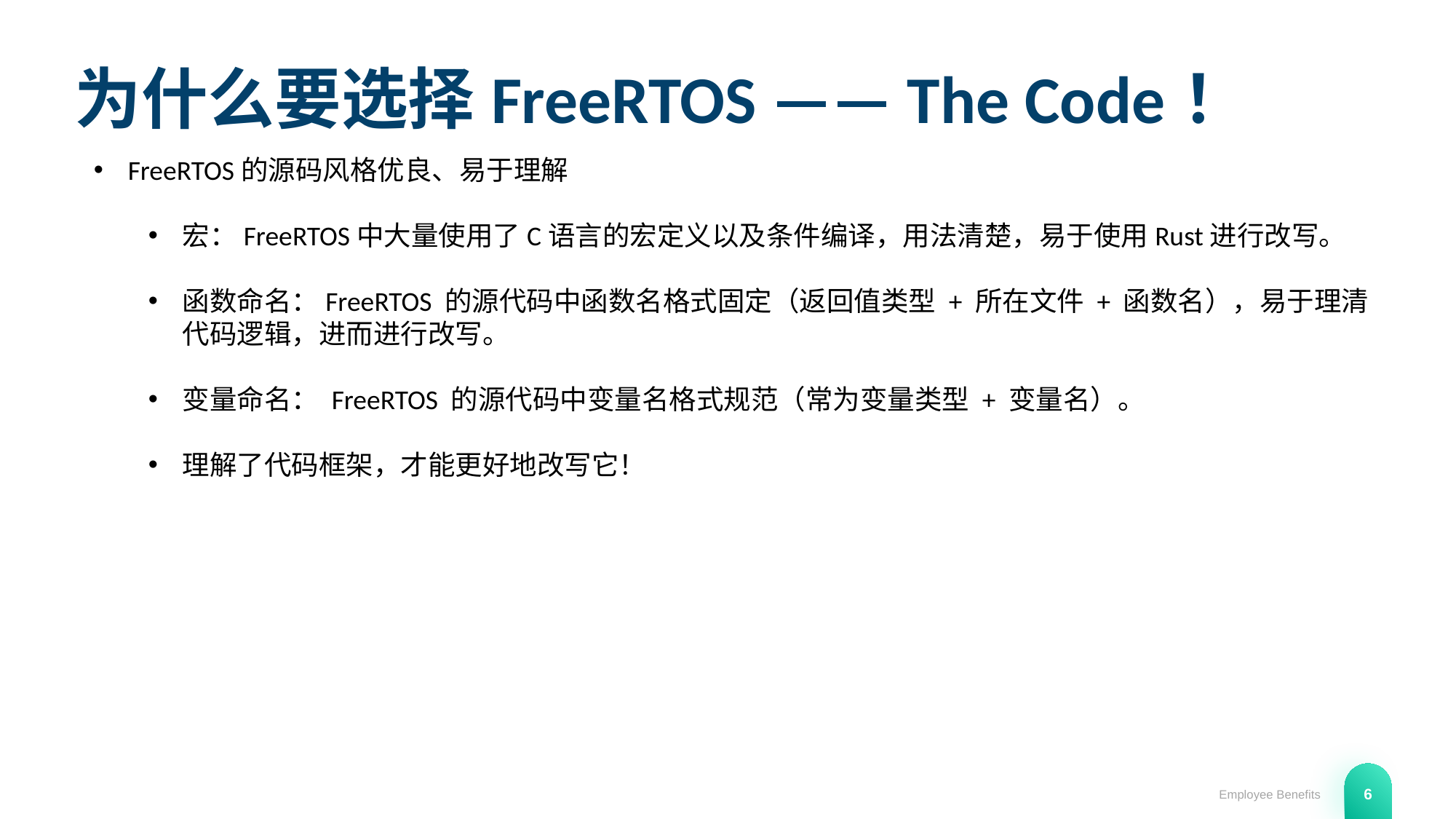

# 为什么要选择FreeRTOS —— The Code！
FreeRTOS的源码风格优良、易于理解

宏：FreeRTOS中大量使用了C语言的宏定义以及条件编译，用法清楚，易于使用Rust进行改写。

函数命名：FreeRTOS 的源代码中函数名格式固定（返回值类型 + 所在文件 + 函数名），易于理清代码逻辑，进而进行改写。

变量命名： FreeRTOS 的源代码中变量名格式规范（常为变量类型 + 变量名）。

理解了代码框架，才能更好地改写它！